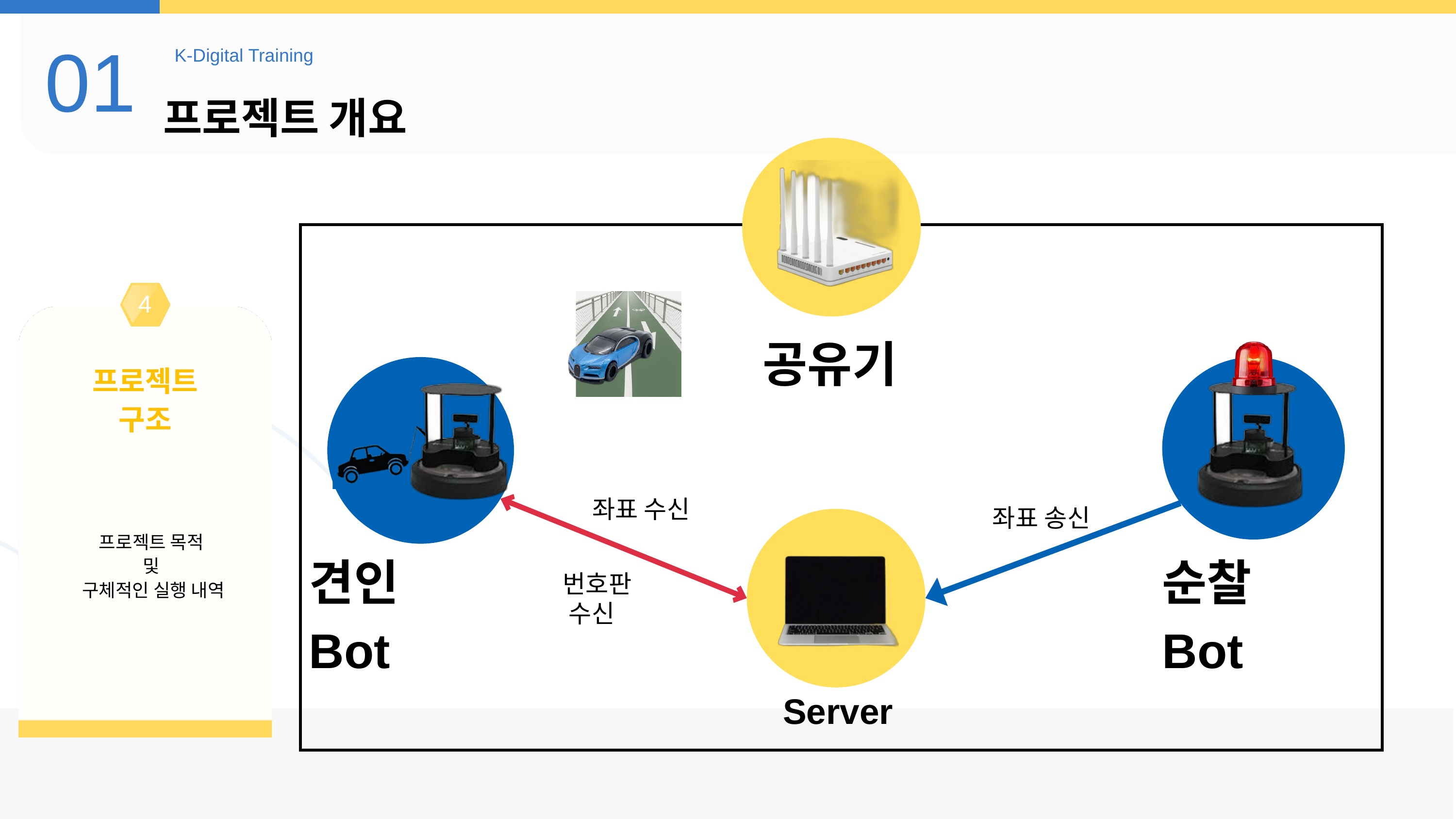

01

K-Digital Training
프로젝트 개요

4

공유기

프로젝트
구조

좌표 수신

좌표 송신

프로젝트 목적
및
구체적인 실행 내역
견인 Bot
순찰 Bot

 번호판 수신

Server